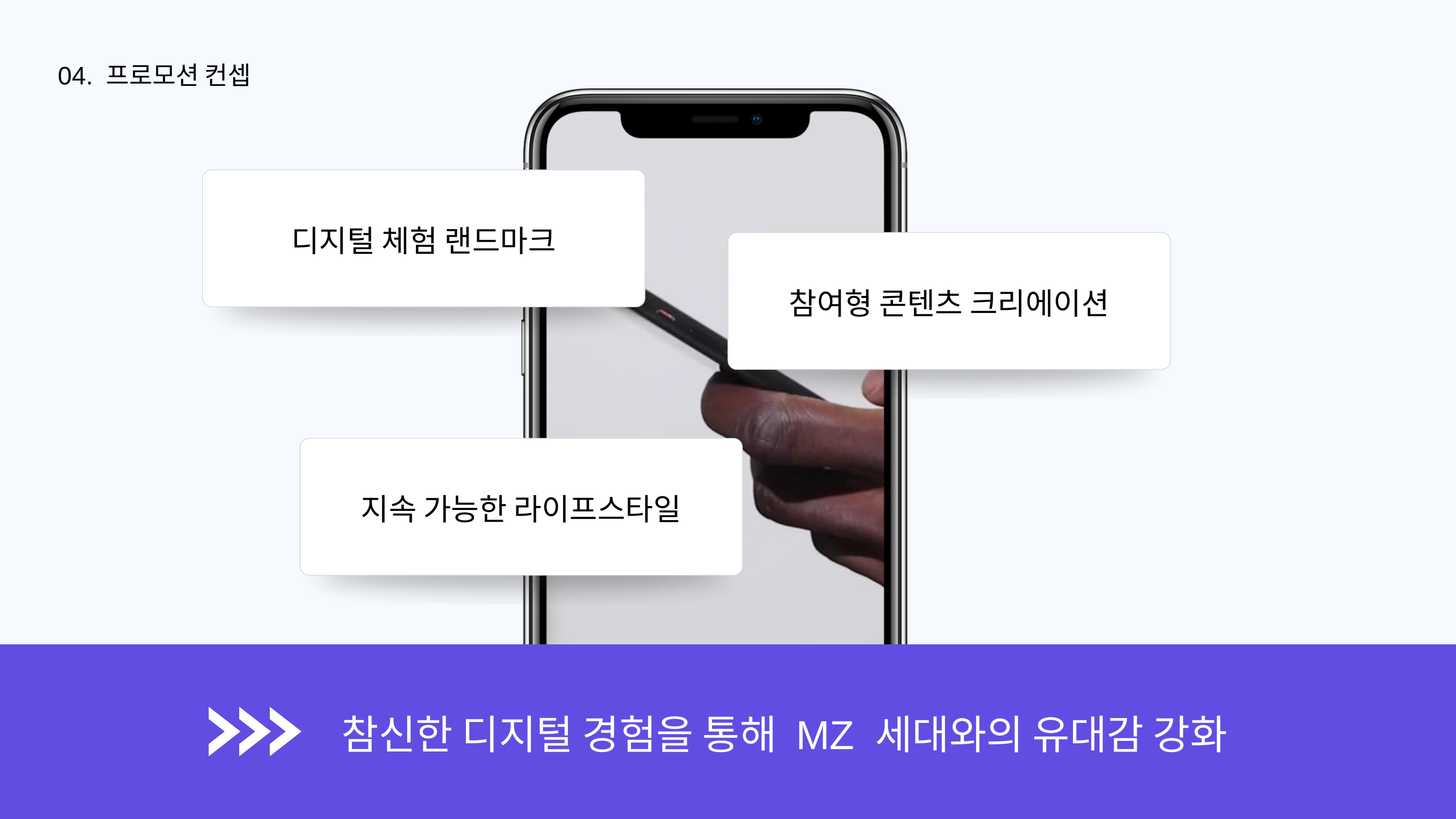

04. 프로모션 컨셉

디지털 체험 랜드마크

참여형 콘텐츠 크리에이션

지속 가능한 라이프스타일

참신한 디지털 경험을 통해 MZ 세대와의 유대감 강화